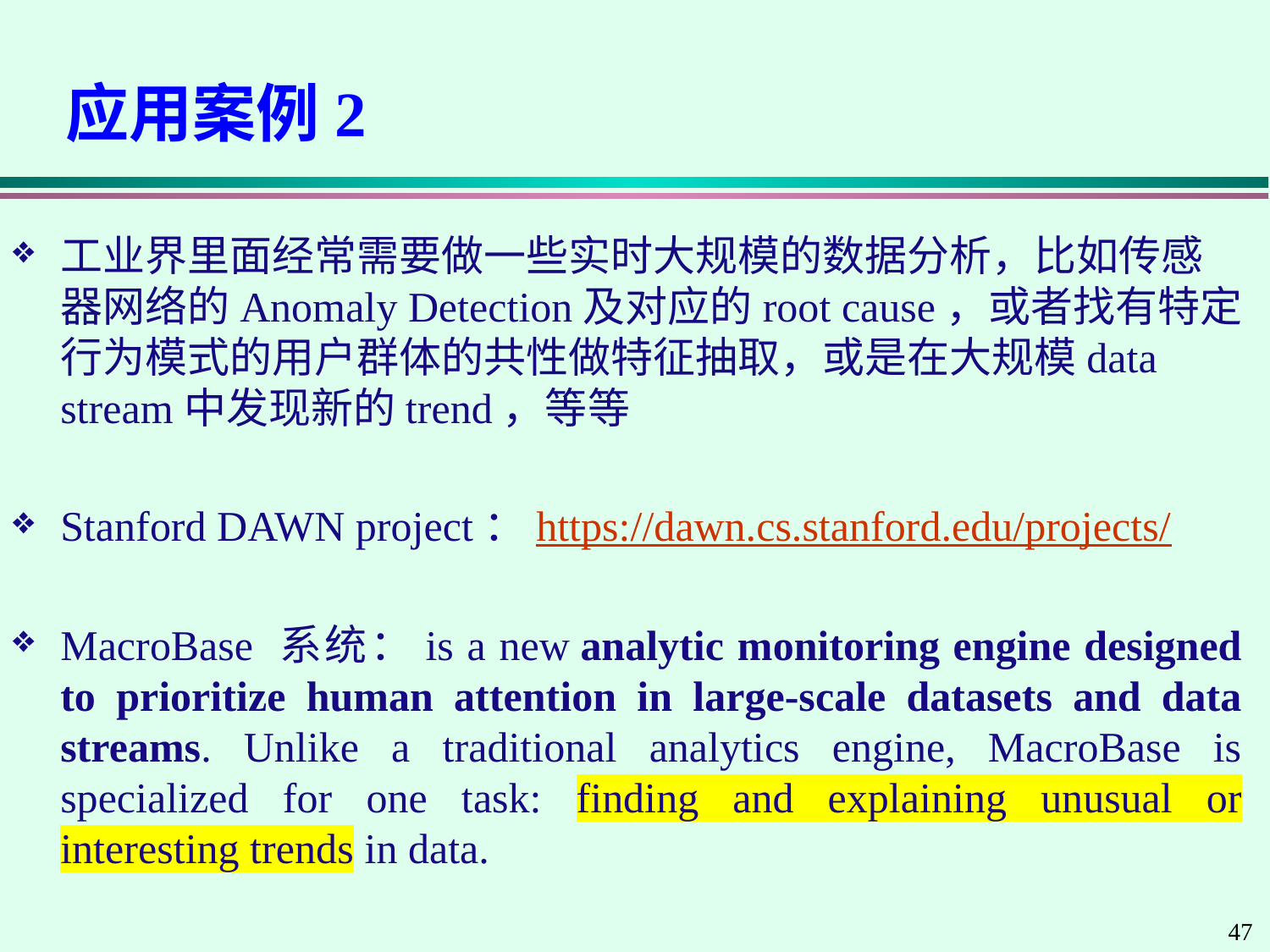

# 应用案例2
工业界里面经常需要做一些实时大规模的数据分析，比如传感器网络的Anomaly Detection及对应的root cause，或者找有特定行为模式的用户群体的共性做特征抽取，或是在大规模data stream中发现新的trend，等等

Stanford DAWN project：https://dawn.cs.stanford.edu/projects/

MacroBase 系统：is a new analytic monitoring engine designed to prioritize human attention in large-scale datasets and data streams. Unlike a traditional analytics engine, MacroBase is specialized for one task: finding and explaining unusual or interesting trends in data.